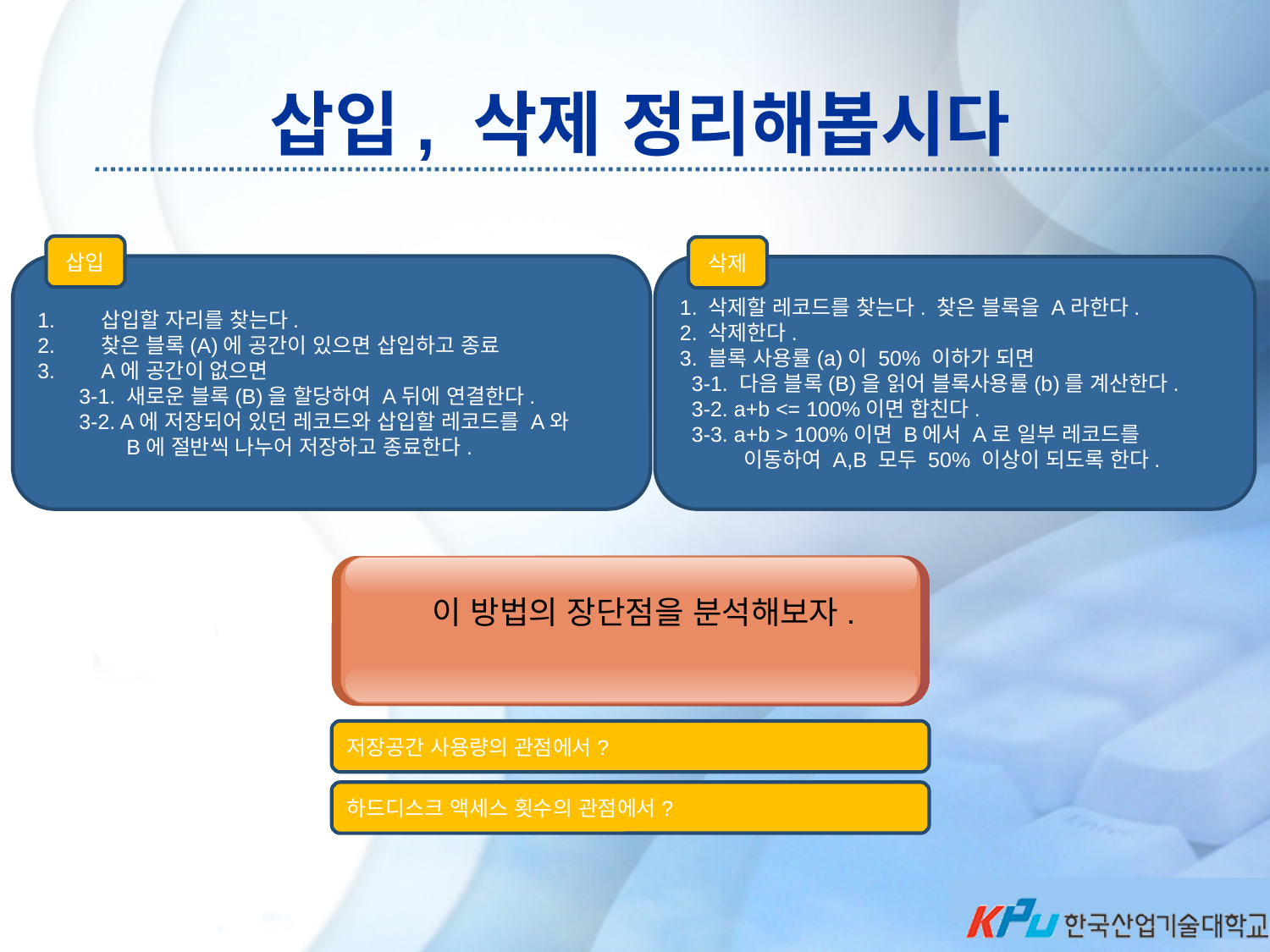

# 삽입, 삭제 정리해봅시다
삽입
삭제
삽입할 자리를 찾는다.
찾은 블록(A)에 공간이 있으면 삽입하고 종료
A에 공간이 없으면
       3-1. 새로운 블록(B)을 할당하여 A뒤에 연결한다.
       3-2. A에 저장되어 있던 레코드와 삽입할 레코드를 A와
               B에 절반씩 나누어 저장하고 종료한다.
1. 삭제할 레코드를 찾는다. 찾은 블록을 A라한다.
2. 삭제한다.
3. 블록 사용률(a)이 50% 이하가 되면
  3-1. 다음 블록(B)을 읽어 블록사용률(b)를 계산한다.
  3-2. a+b <= 100%이면 합친다.
  3-3. a+b > 100%이면 B에서 A로 일부 레코드를
          이동하여 A,B 모두 50% 이상이 되도록 한다.

이 방법의 장단점을 분석해보자.

저장공간 사용량의 관점에서?
하드디스크 액세스 횟수의 관점에서?